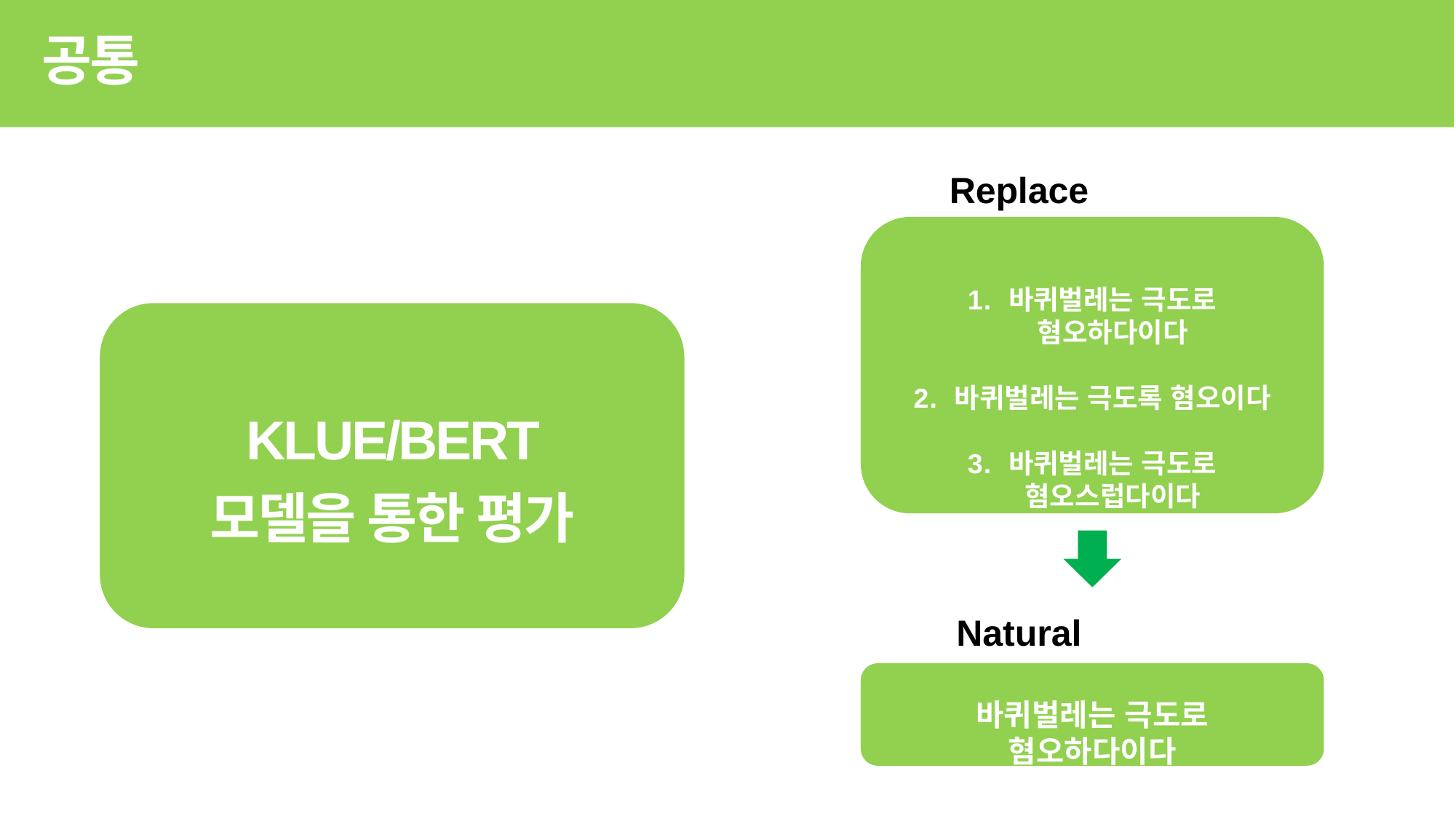

공통
Replace Sentence

바퀴벌레는 극도로 혐오하다이다

바퀴벌레는 극도록 혐오이다

바퀴벌레는 극도로 혐오스럽다이다

KLUE/BERT 모델을 통한 평가

Natural Sentence

바퀴벌레는 극도로 혐오하다이다